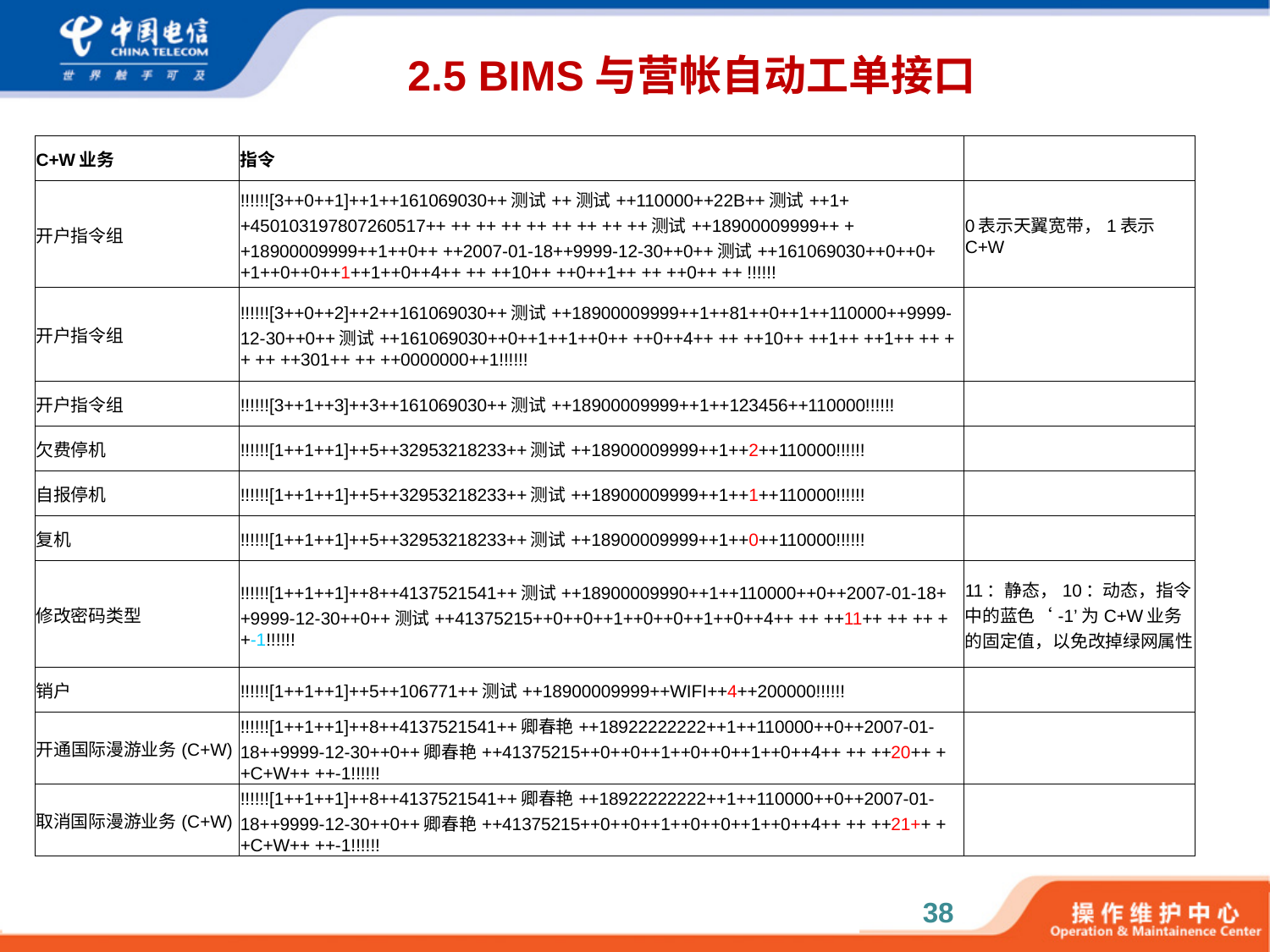

# 2.5 BIMS与营帐自动工单接口
| C+W业务 | 指令 |  |
| --- | --- | --- |
| 开户指令组 | !!!!!![3++0++1]++1++161069030++测试++测试++110000++22B++测试++1++450103197807260517++ ++ ++ ++ ++ ++ ++ ++ ++测试++18900009999++ ++18900009999++1++0++ ++2007-01-18++9999-12-30++0++测试++161069030++0++0++1++0++0++1++1++0++4++ ++ ++10++ ++0++1++ ++ ++0++ ++ !!!!!! | 0表示天翼宽带，1表示C+W |
| 开户指令组 | !!!!!![3++0++2]++2++161069030++测试++18900009999++1++81++0++1++110000++9999-12-30++0++测试++161069030++0++1++1++0++ ++0++4++ ++ ++10++ ++1++ ++1++ ++ ++ ++ ++301++ ++ ++0000000++1!!!!!! |  |
| 开户指令组 | !!!!!![3++1++3]++3++161069030++测试++18900009999++1++123456++110000!!!!!! |  |
| 欠费停机 | !!!!!![1++1++1]++5++32953218233++测试++18900009999++1++2++110000!!!!!! |  |
| 自报停机 | !!!!!![1++1++1]++5++32953218233++测试++18900009999++1++1++110000!!!!!! |  |
| 复机 | !!!!!![1++1++1]++5++32953218233++测试++18900009999++1++0++110000!!!!!! |  |
| 修改密码类型 | !!!!!![1++1++1]++8++4137521541++测试++18900009990++1++110000++0++2007-01-18++9999-12-30++0++测试++41375215++0++0++1++0++0++1++0++4++ ++ ++11++ ++ ++ ++-1!!!!!! | 11：静态，10：动态，指令中的蓝色‘-1’为C+W业务的固定值，以免改掉绿网属性 |
| 销户 | !!!!!![1++1++1]++5++106771++测试++18900009999++WIFI++4++200000!!!!!! |  |
| 开通国际漫游业务(C+W) | !!!!!![1++1++1]++8++4137521541++卿春艳++18922222222++1++110000++0++2007-01-18++9999-12-30++0++卿春艳++41375215++0++0++1++0++0++1++0++4++ ++ ++20++ ++C+W++ ++-1!!!!!! |  |
| 取消国际漫游业务(C+W) | !!!!!![1++1++1]++8++4137521541++卿春艳++18922222222++1++110000++0++2007-01-18++9999-12-30++0++卿春艳++41375215++0++0++1++0++0++1++0++4++ ++ ++21++ ++C+W++ ++-1!!!!!! |  |